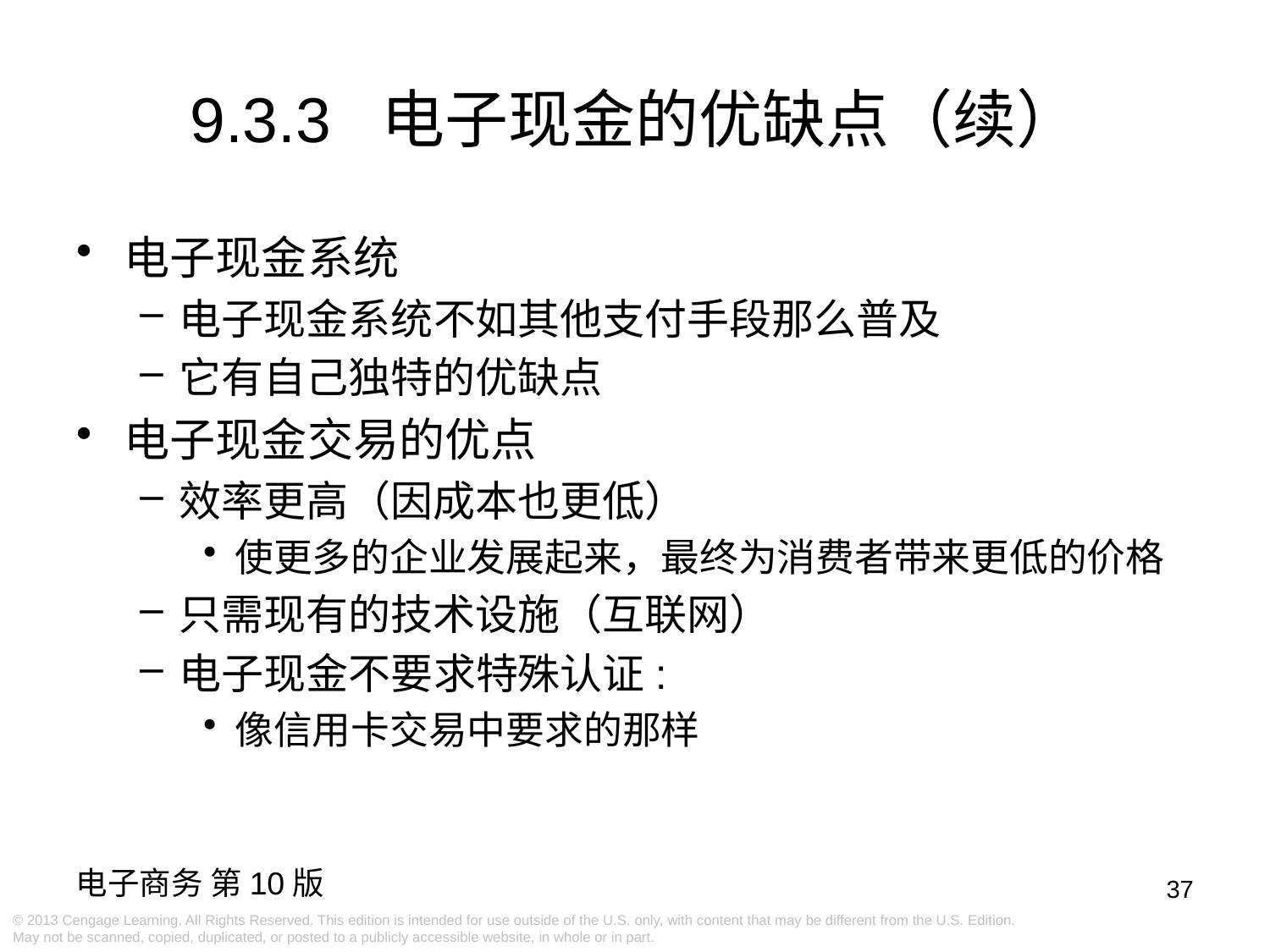

9.3.3  电子现金的优缺点（续）
电子现金系统
电子现金系统不如其他支付手段那么普及
它有自己独特的优缺点
电子现金交易的优点
效率更高（因成本也更低）
使更多的企业发展起来，最终为消费者带来更低的价格
只需现有的技术设施（互联网）
电子现金不要求特殊认证:
像信用卡交易中要求的那样
37